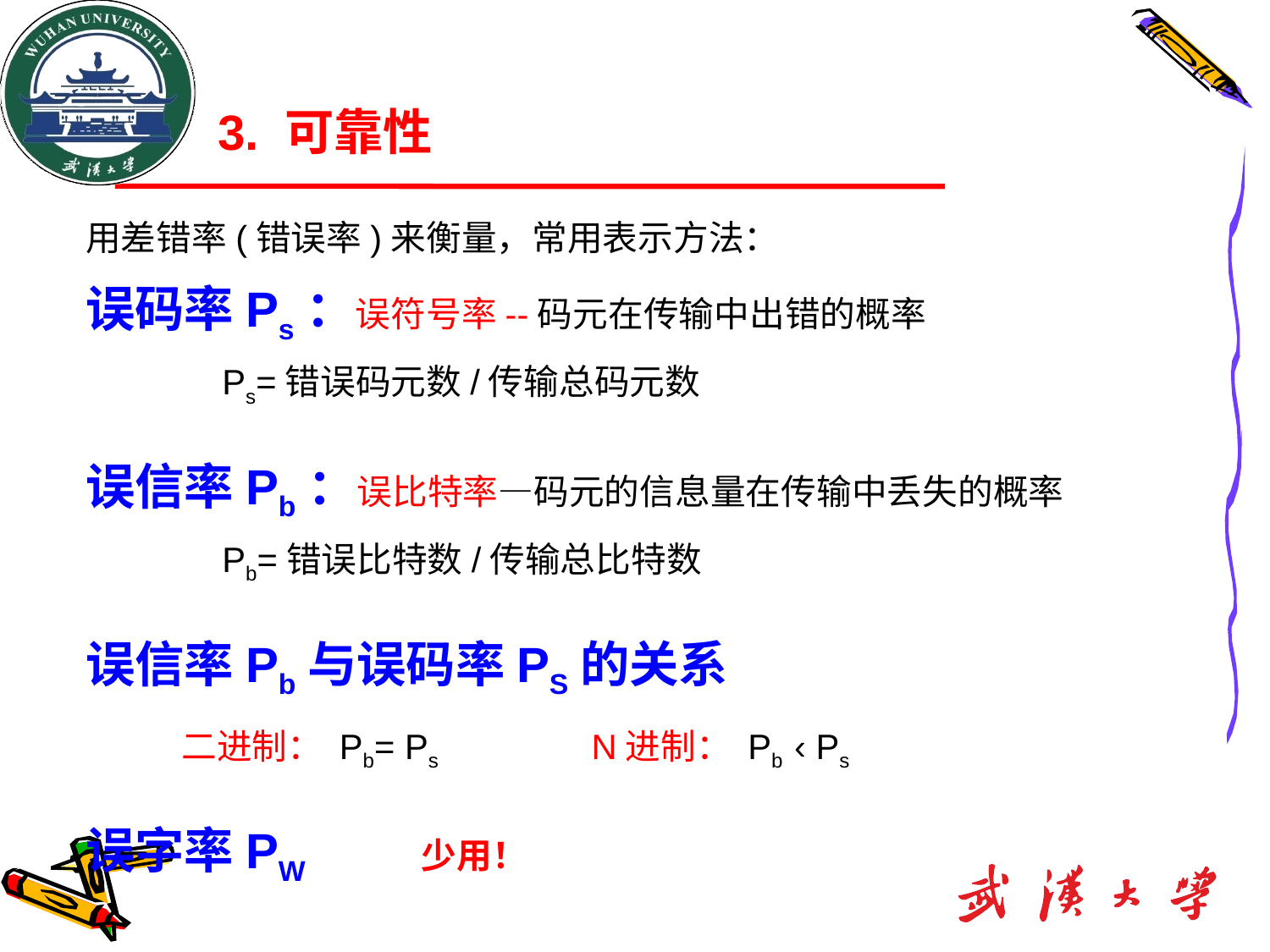

# 3. 可靠性
用差错率(错误率)来衡量，常用表示方法：
误码率Ps：误符号率--码元在传输中出错的概率
              Ps=错误码元数/传输总码元数

误信率Pb：误比特率—码元的信息量在传输中丢失的概率
              Pb=错误比特数/传输总比特数

误信率Pb与误码率PS的关系
         二进制： Pb= Ps                   N进制： Pb  ‹ Ps

误字率PW             少用！